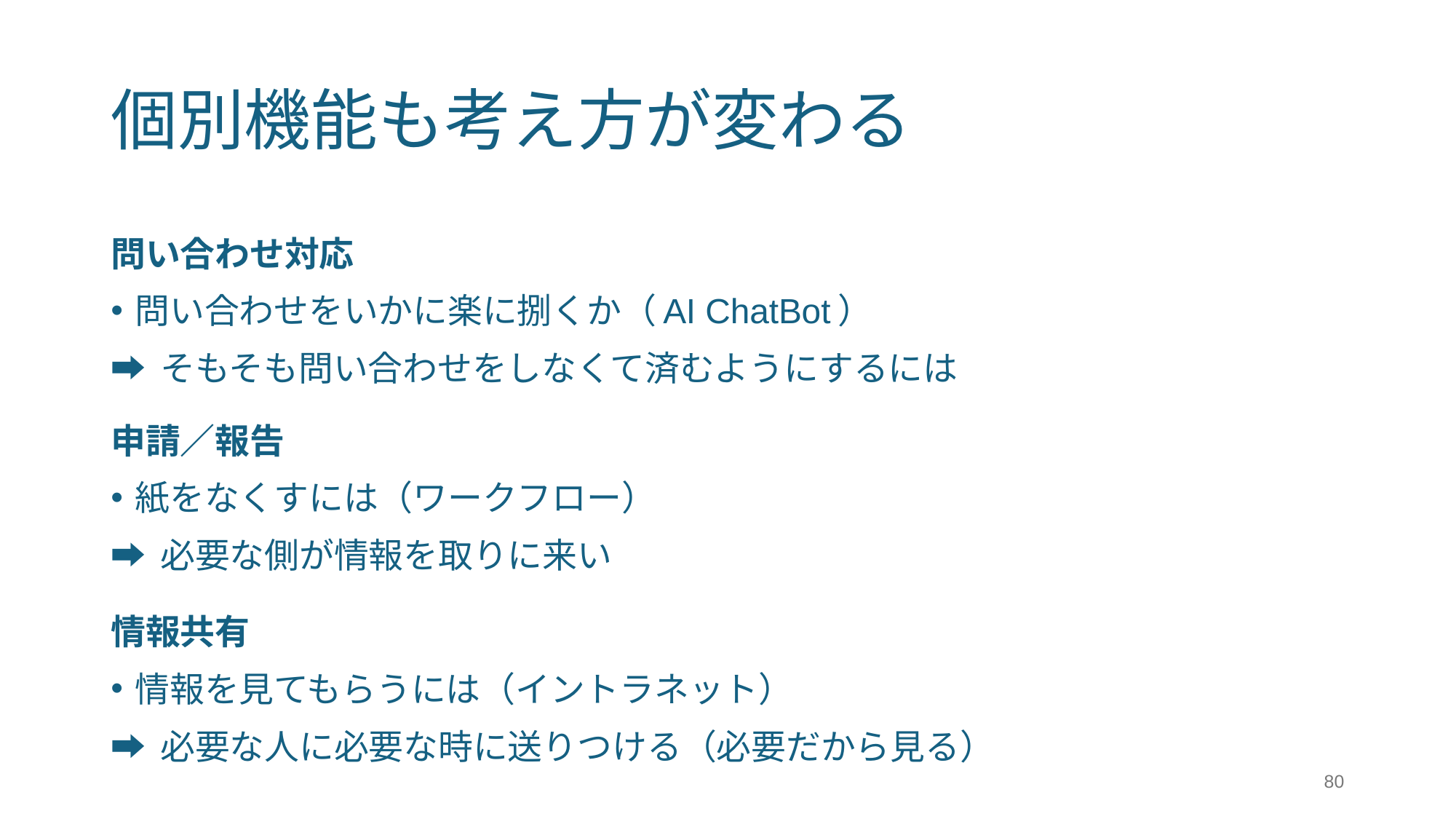

# 個別機能も考え方が変わる
問い合わせ対応
問い合わせをいかに楽に捌くか（AI ChatBot）
➡︎ そもそも問い合わせをしなくて済むようにするには
申請／報告
紙をなくすには（ワークフロー）
➡︎ 必要な側が情報を取りに来い
情報共有
情報を見てもらうには（イントラネット）
➡︎ 必要な人に必要な時に送りつける（必要だから見る）

80